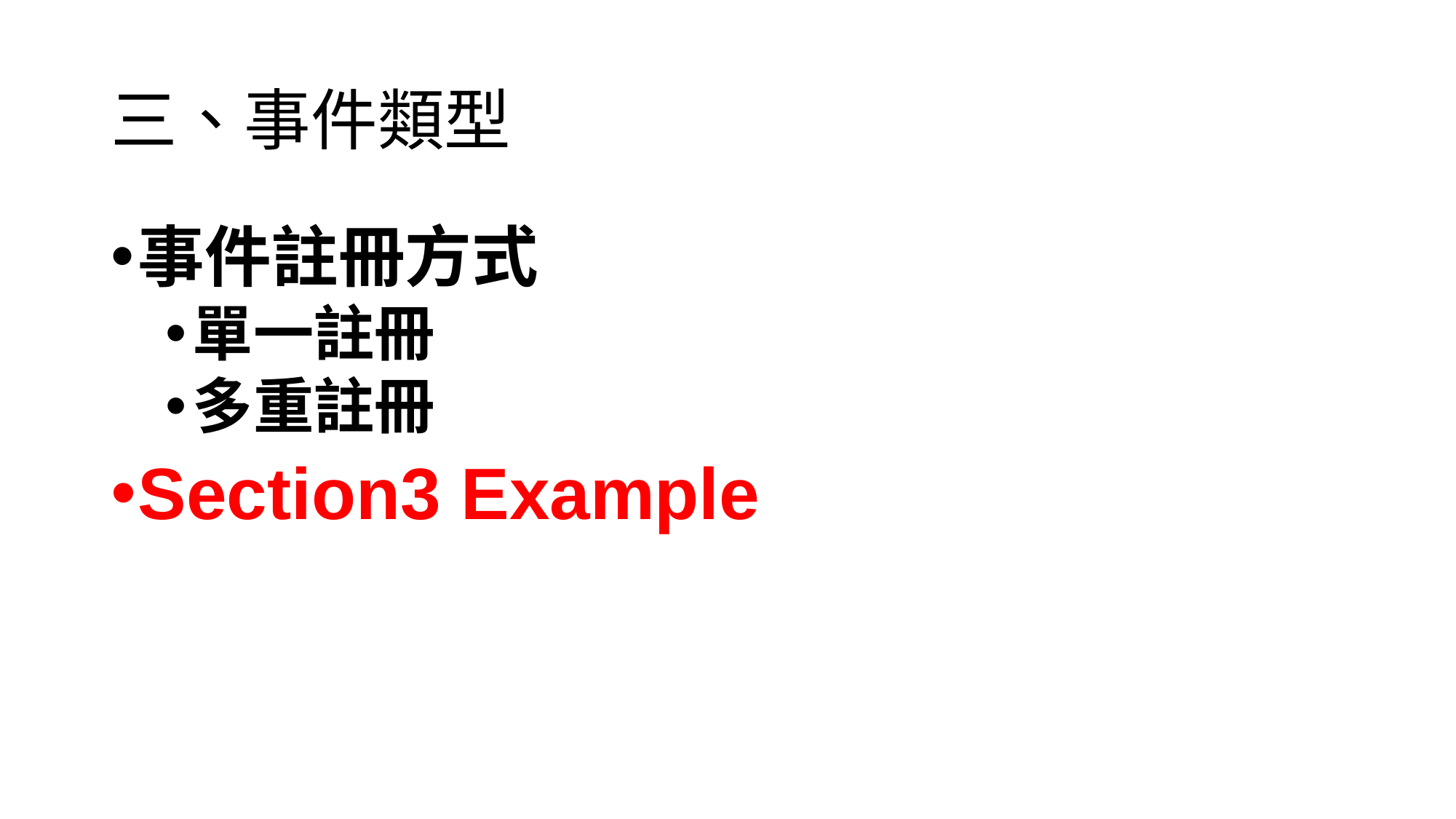

# 三、事件類型
事件註冊方式
單一註冊
多重註冊
Section3 Example